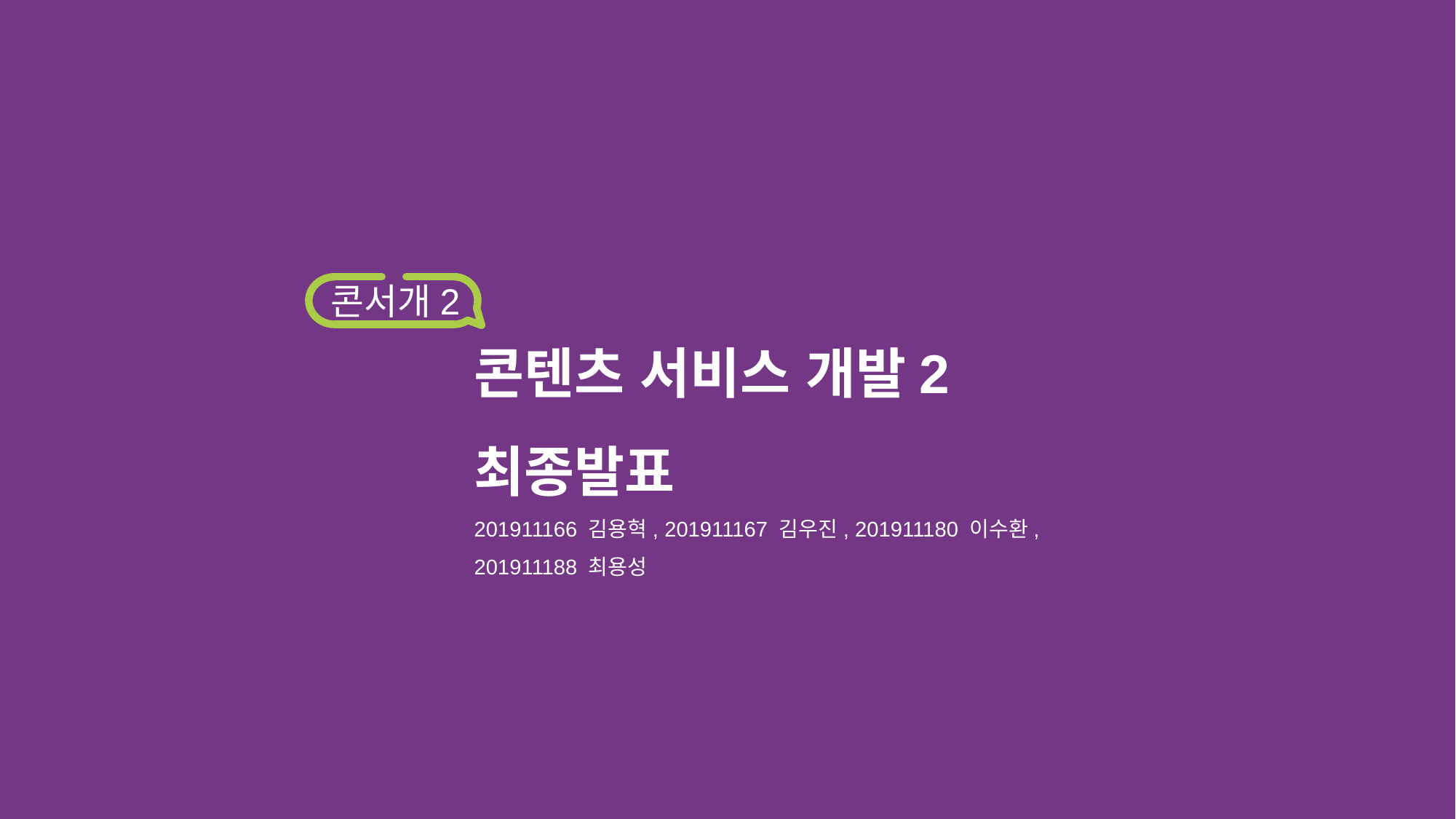

콘서개2

콘텐츠 서비스 개발2
최종발표
201911166 김용혁, 201911167 김우진, 201911180 이수환, 201911188 최용성